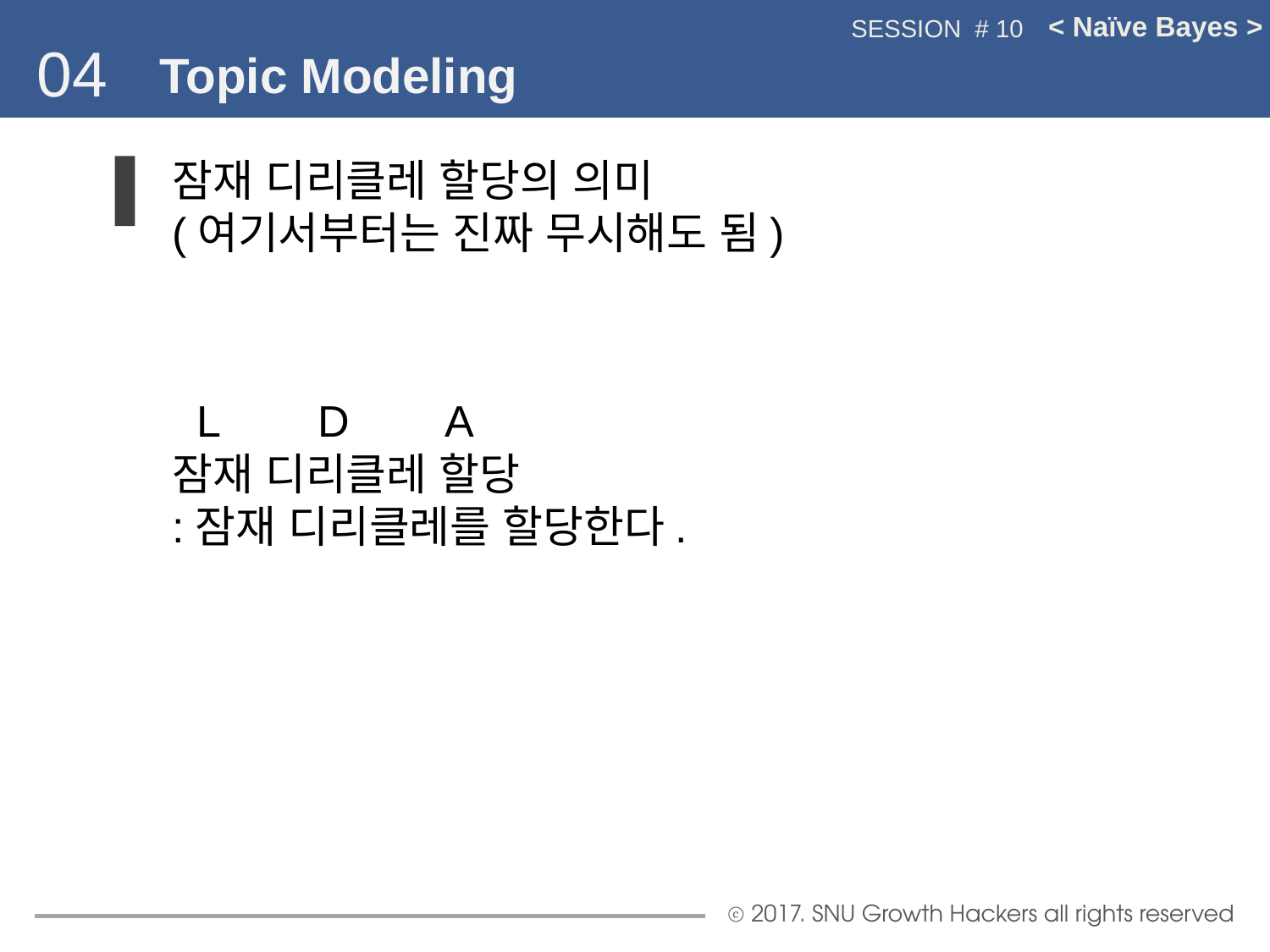

< Naïve Bayes >
SESSION  # 10
04
Topic Modeling
잠재 디리클레 할당의 의미
(여기서부터는 진짜 무시해도 됨)

  L        D        A
잠재 디리클레 할당
:잠재 디리클레를 할당한다.
ⓒ 2017. SNU Growth Hackers all rights reserved